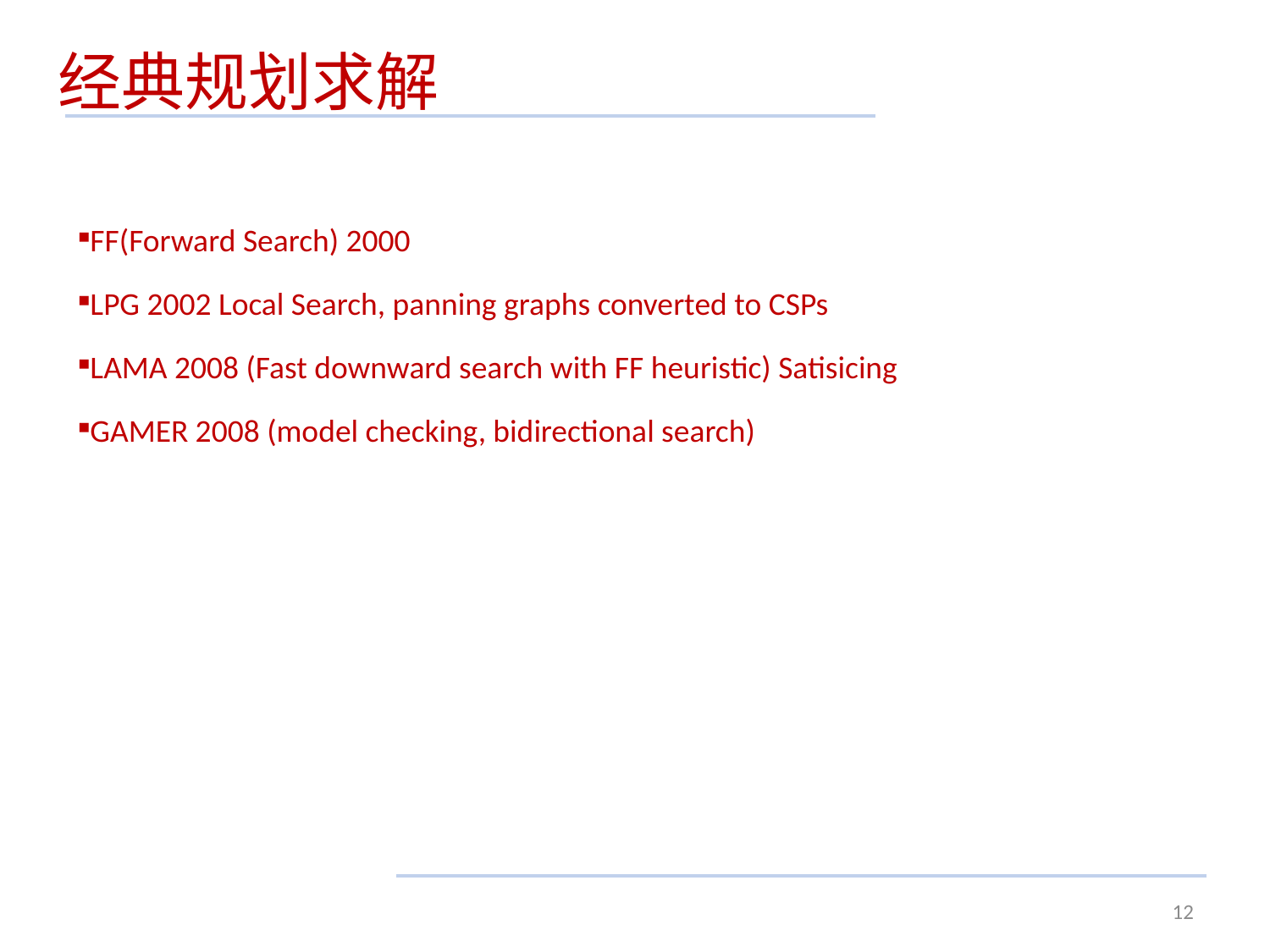

经典规划求解
FF(Forward Search) 2000
LPG 2002 Local Search, panning graphs converted to CSPs
LAMA 2008 (Fast downward search with FF heuristic) Satisicing
GAMER 2008 (model checking, bidirectional search)
12